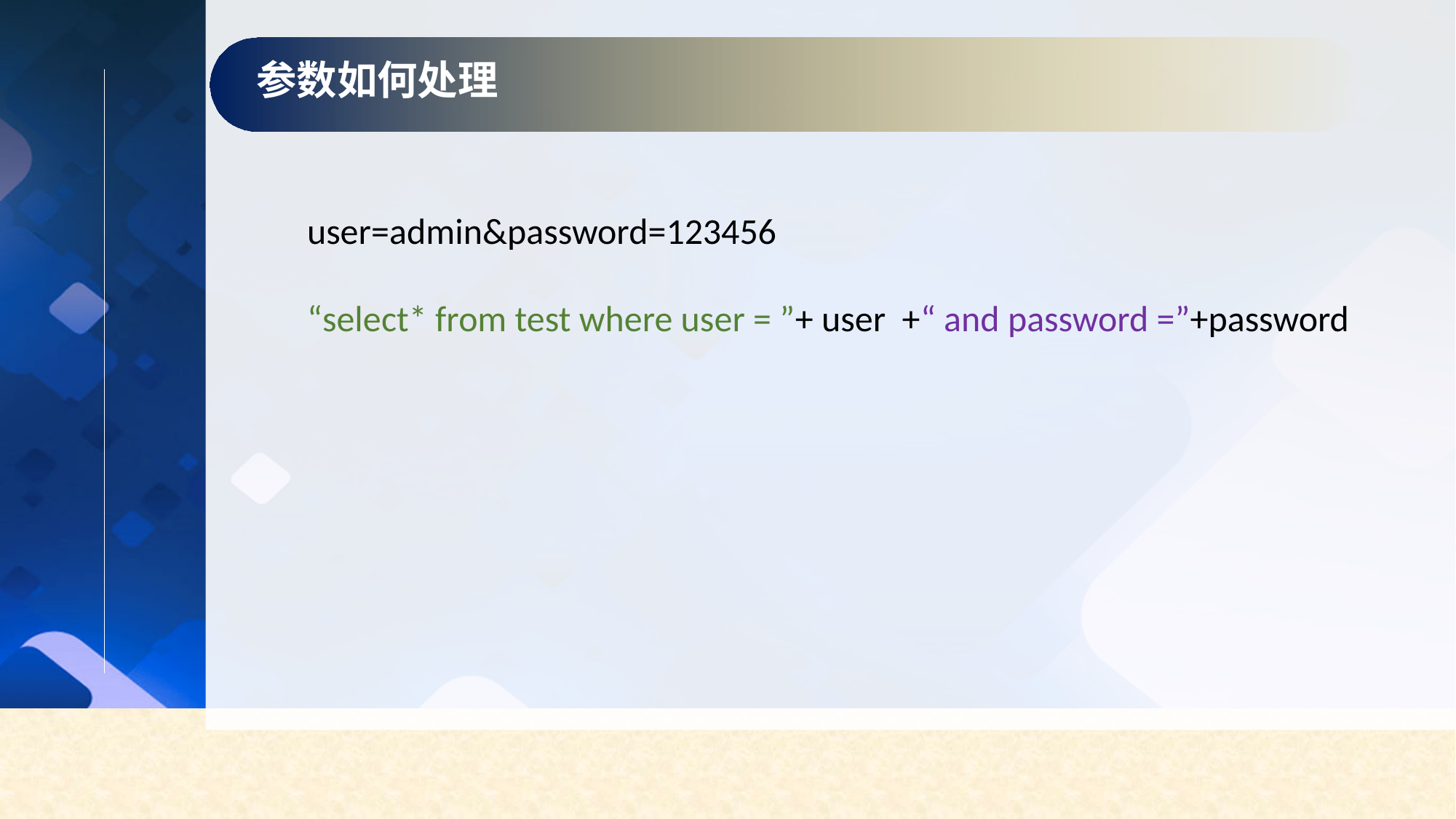

参数如何处理
user=admin&password=123456

“select* from test where user = ”+ user  +“ and password =”+password